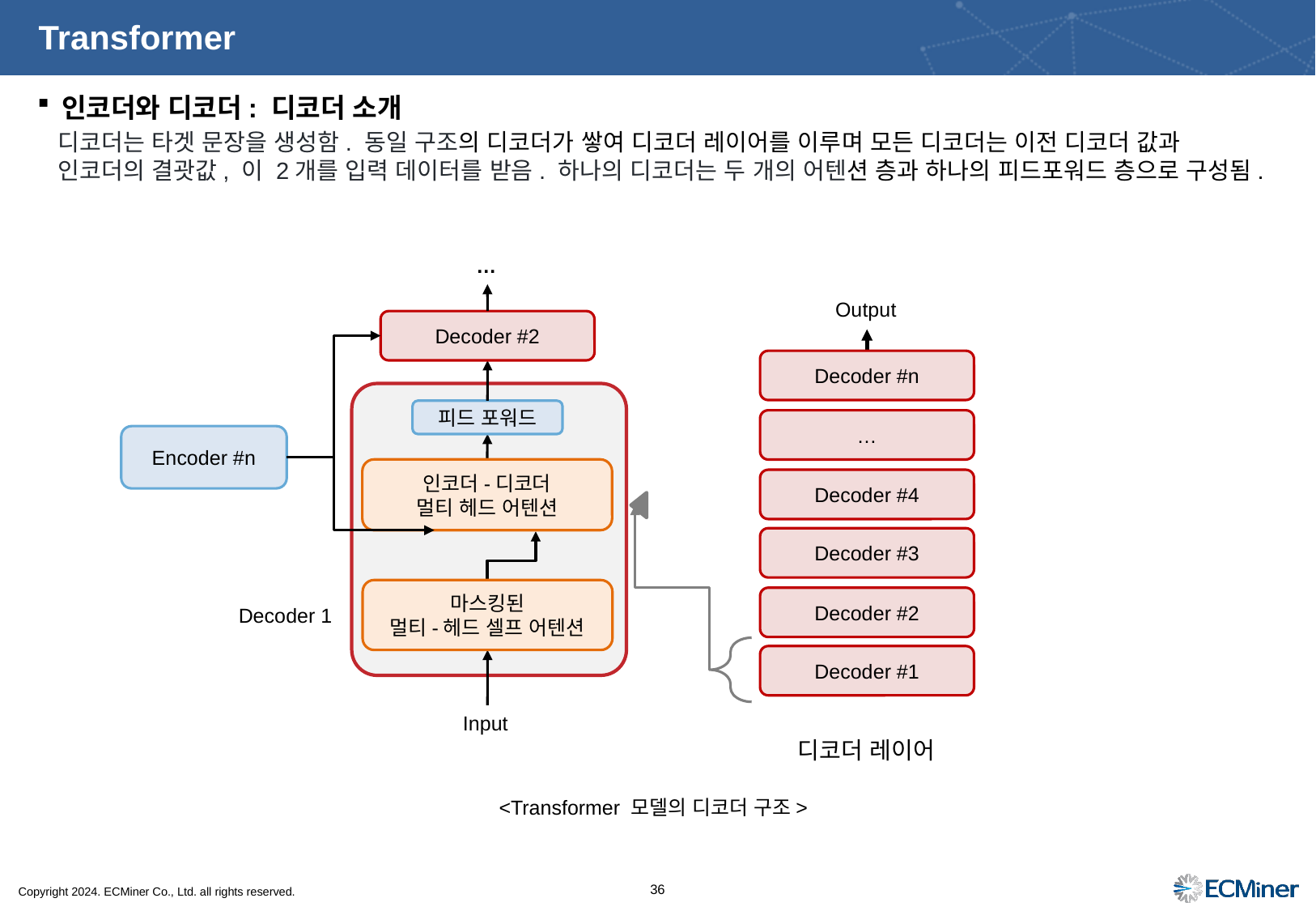

# Transformer

인코더와 디코더: 디코더 소개
디코더는 타겟 문장을 생성함. 동일 구조의 디코더가 쌓여 디코더 레이어를 이루며 모든 디코더는 이전 디코더 값과 인코더의 결괏값, 이 2개를 입력 데이터를 받음. 하나의 디코더는 두 개의 어텐션 층과 하나의 피드포워드 층으로 구성됨.
…
Output
Decoder #2
Decoder #n
…
Decoder #4
Decoder #3
Decoder #2
Decoder #1

피드 포워드
Encoder #n
인코더-디코더
멀티 헤드 어텐션

마스킹된
멀티-헤드 셀프 어텐션
Decoder 1

Input
디코더 레이어
<Transformer 모델의 디코더 구조>